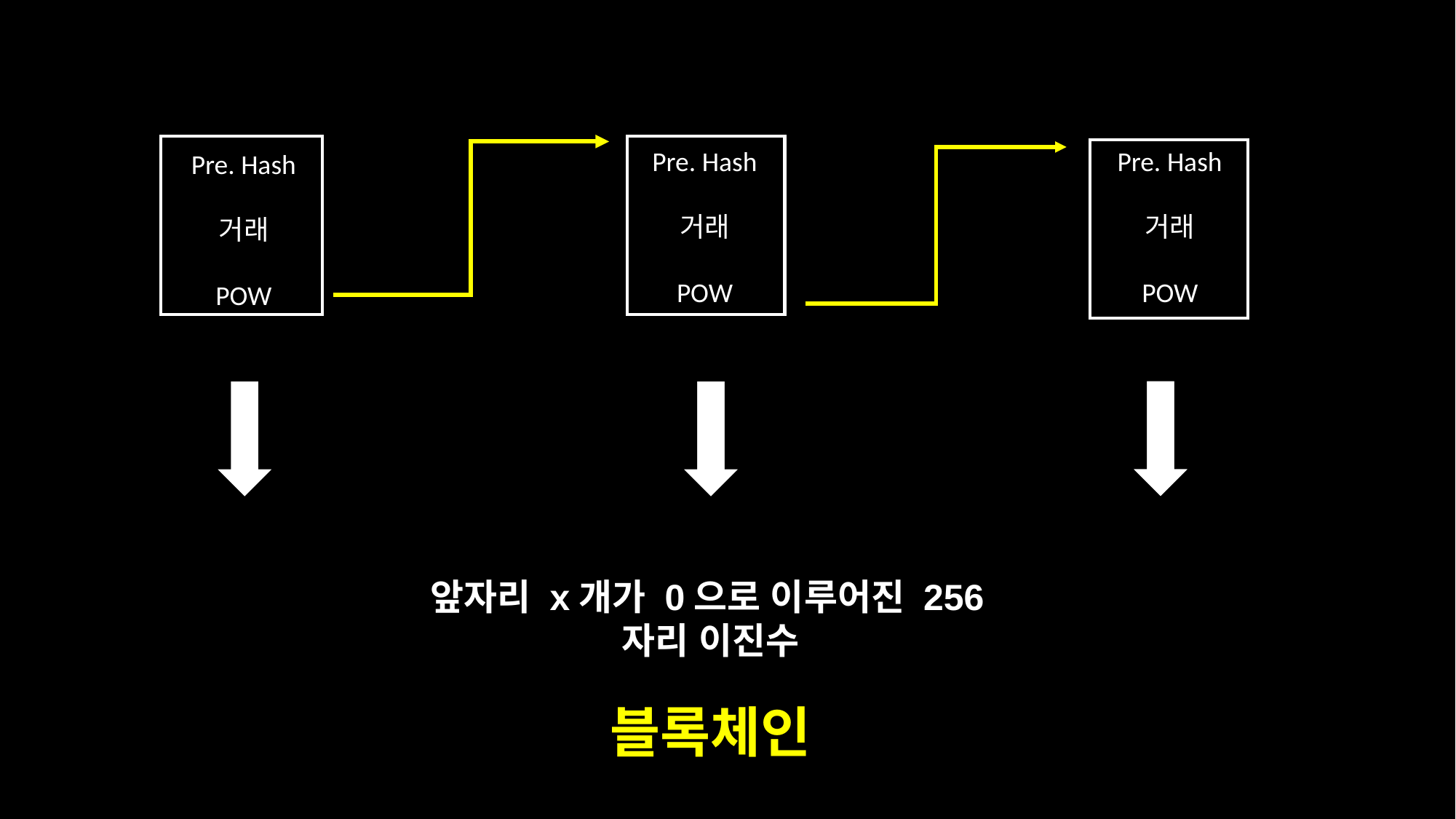

Pre. Hash

거래

POW
Pre. Hash

거래

POW

Pre. Hash

거래

POW
장부
거래
POW

앞자리 x개가 0으로 이루어진 256자리 이진수
블록체인